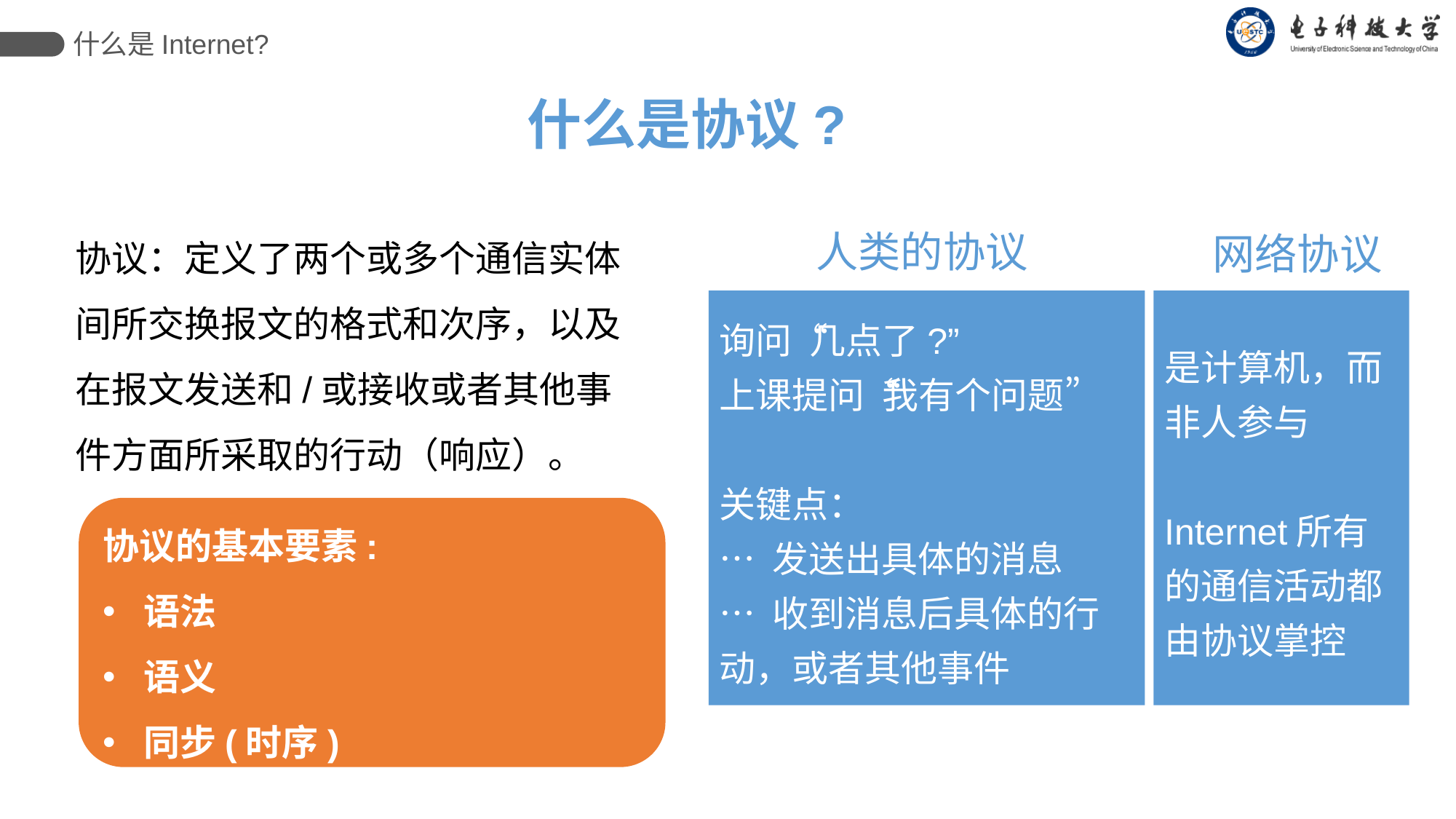

什么是Internet?

什么是协议?
协议：定义了两个或多个通信实体间所交换报文的格式和次序，以及在报文发送和/或接收或者其他事件方面所采取的行动（响应）。

人类的协议
网络协议
询问“几点了?”
上课提问“我有个问题”

关键点：
… 发送出具体的消息
… 收到消息后具体的行动，或者其他事件
是计算机，而非人参与

Internet所有的通信活动都由协议掌控
协议的基本要素:
语法
语义
同步(时序)